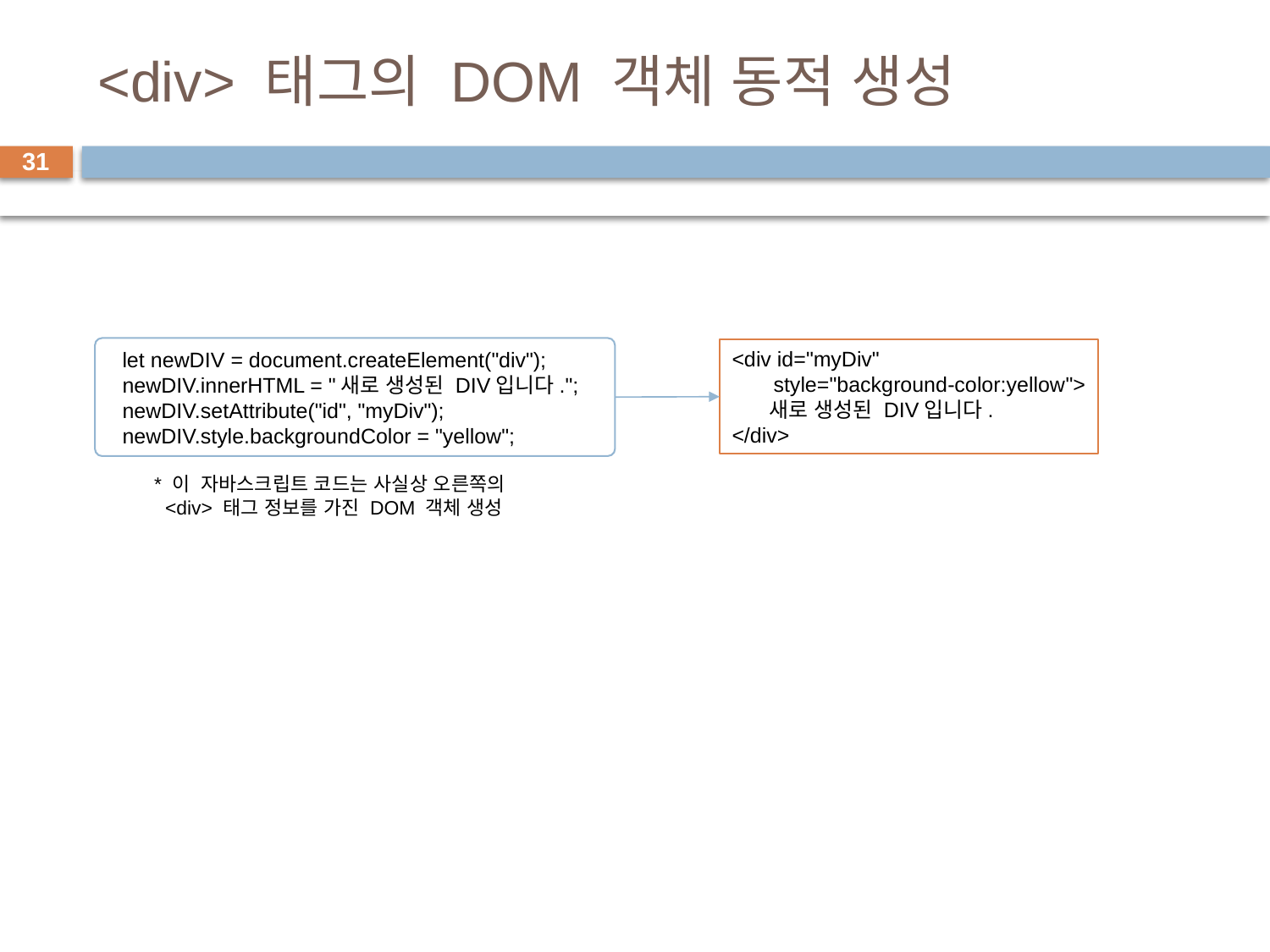

# <div> 태그의 DOM 객체 동적 생성
31
let newDIV = document.createElement("div");
newDIV.innerHTML = "새로 생성된 DIV입니다.";
newDIV.setAttribute("id", "myDiv");
newDIV.style.backgroundColor = "yellow";
<div id="myDiv"
       style="background-color:yellow">
       새로 생성된 DIV입니다.
</div>
* 이  자바스크립트 코드는 사실상 오른쪽의
  <div> 태그 정보를 가진 DOM 객체 생성